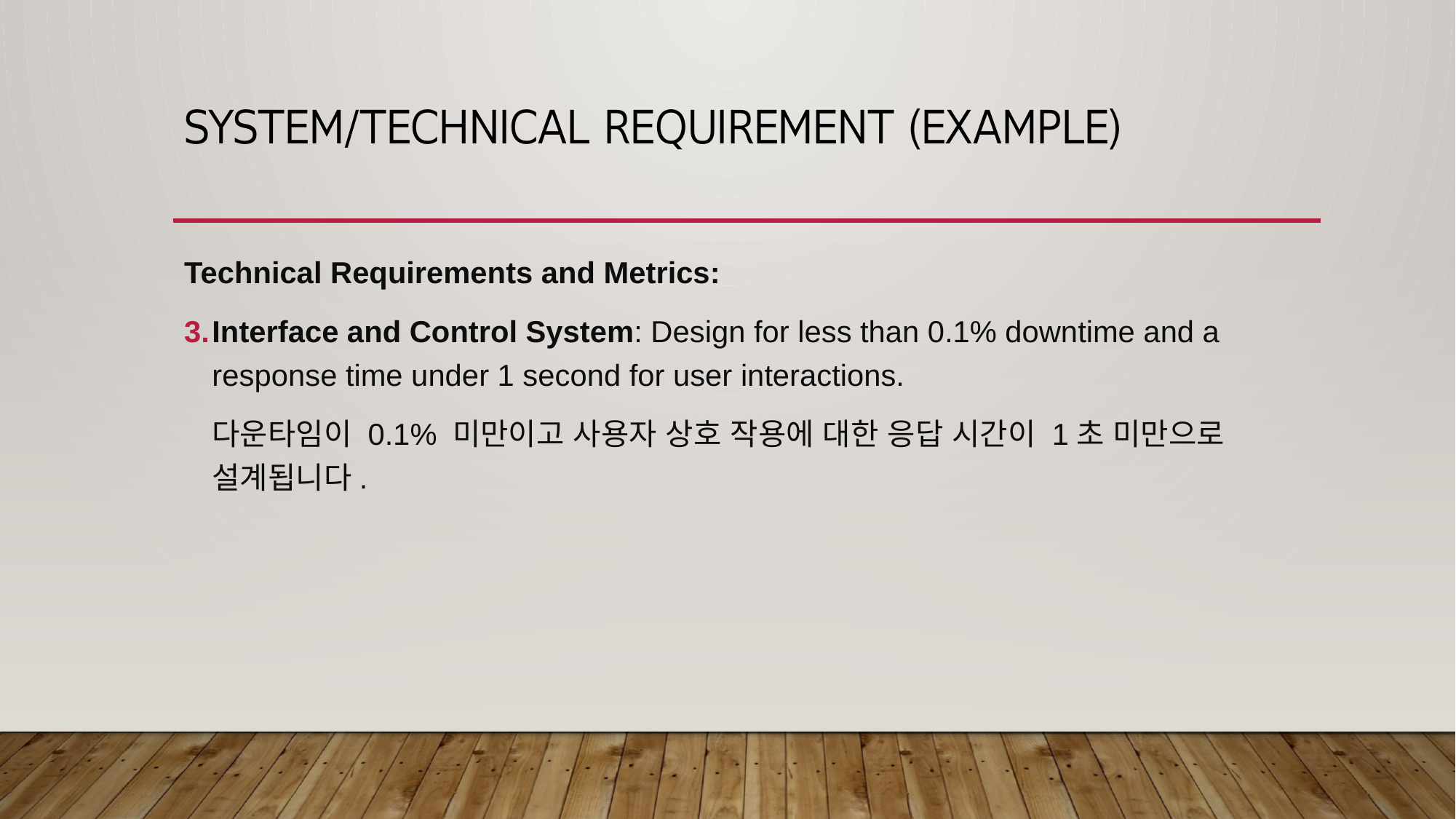

# System/Technical Requirement (Example)
Technical Requirements and Metrics:
Interface and Control System: Design for less than 0.1% downtime and a response time under 1 second for user interactions.
	다운타임이 0.1% 미만이고 사용자 상호 작용에 대한 응답 시간이 1초 미만으로 설계됩니다.